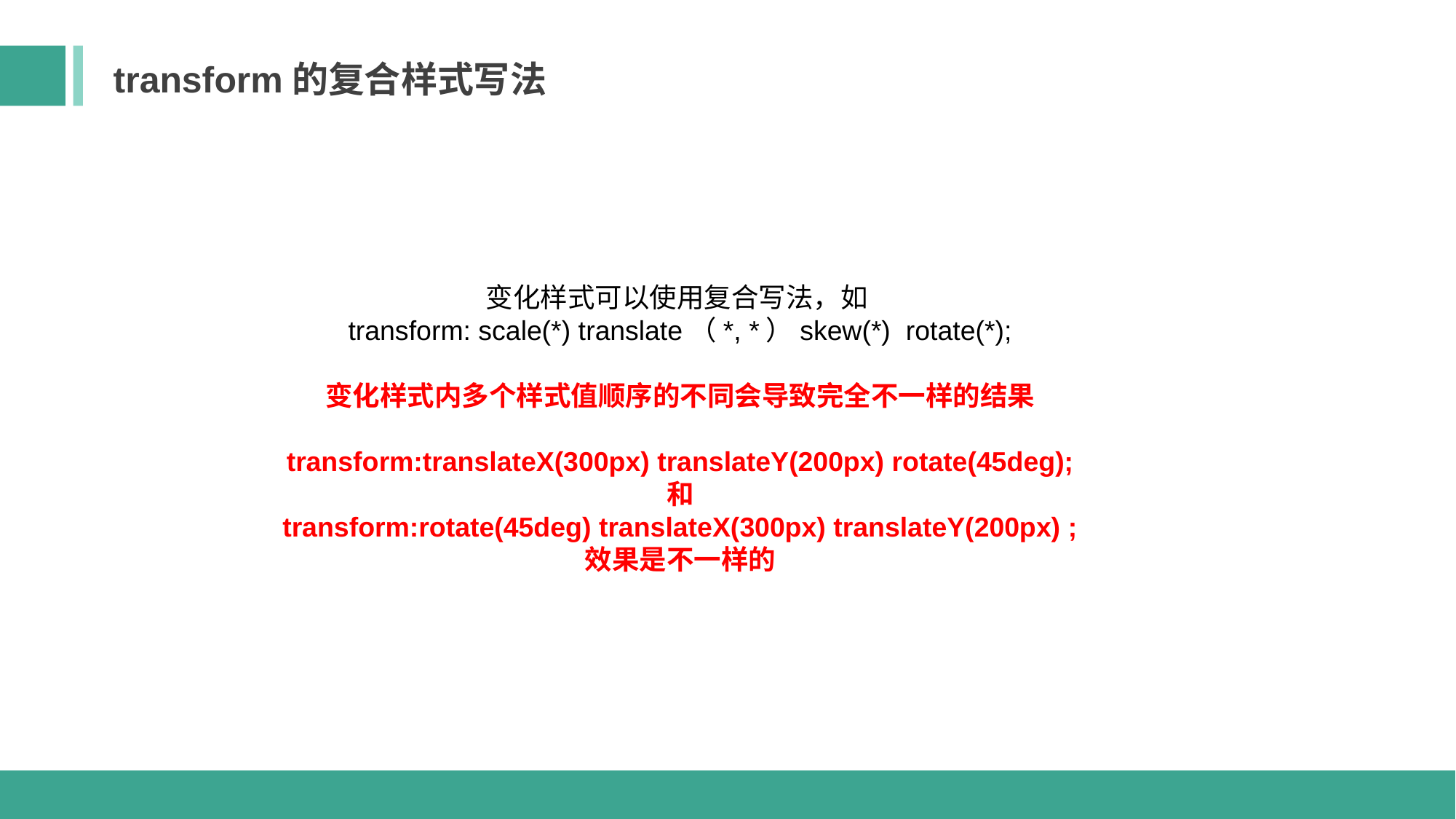

transform的复合样式写法
变化样式可以使用复合写法，如 
transform: scale(*) translate（*, *）skew(*)  rotate(*);

变化样式内多个样式值顺序的不同会导致完全不一样的结果

transform:translateX(300px) translateY(200px) rotate(45deg);
和
transform:rotate(45deg) translateX(300px) translateY(200px) ;
效果是不一样的